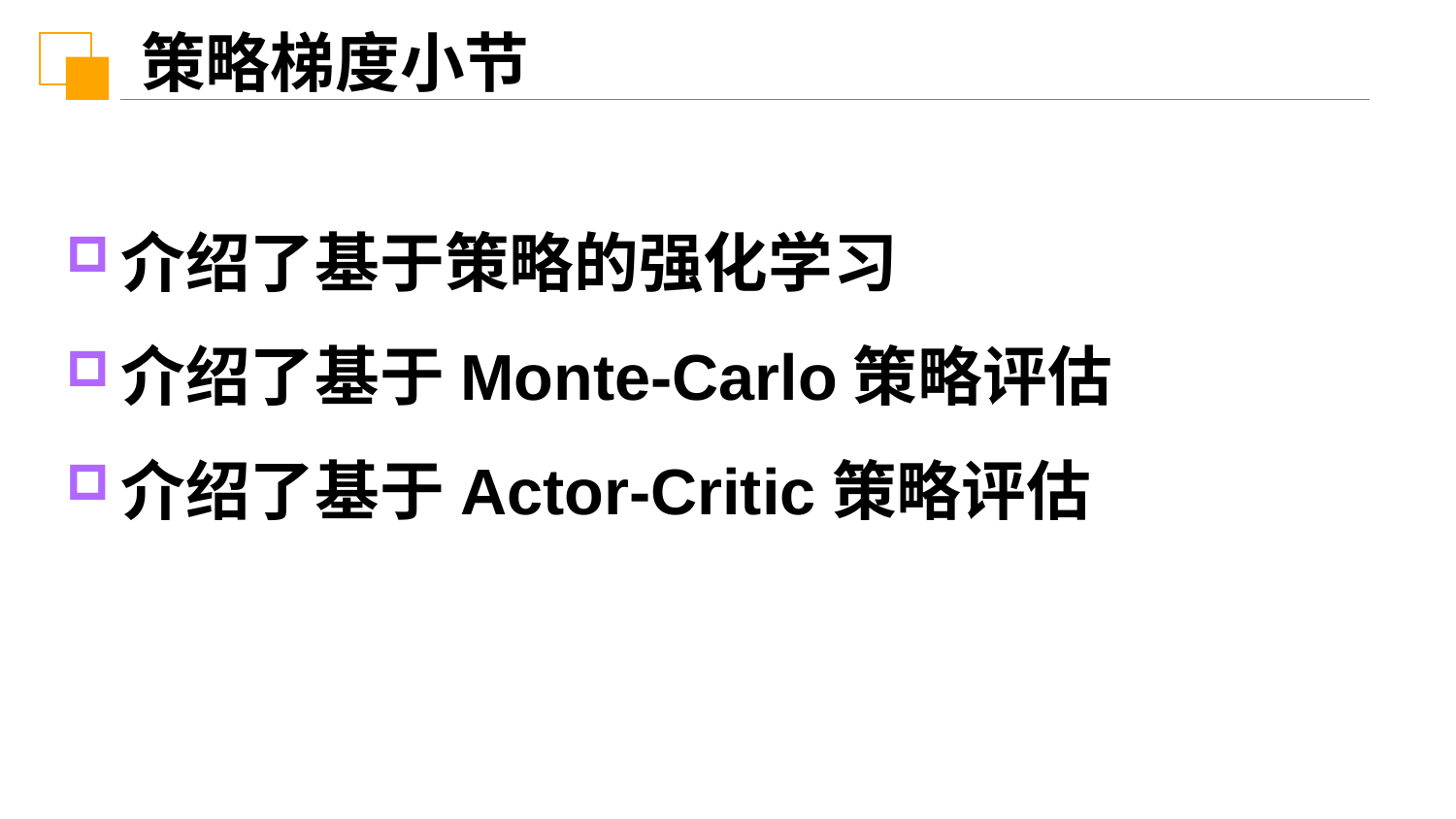

策略梯度小节
介绍了基于策略的强化学习
介绍了基于Monte-Carlo策略评估
介绍了基于Actor-Critic策略评估